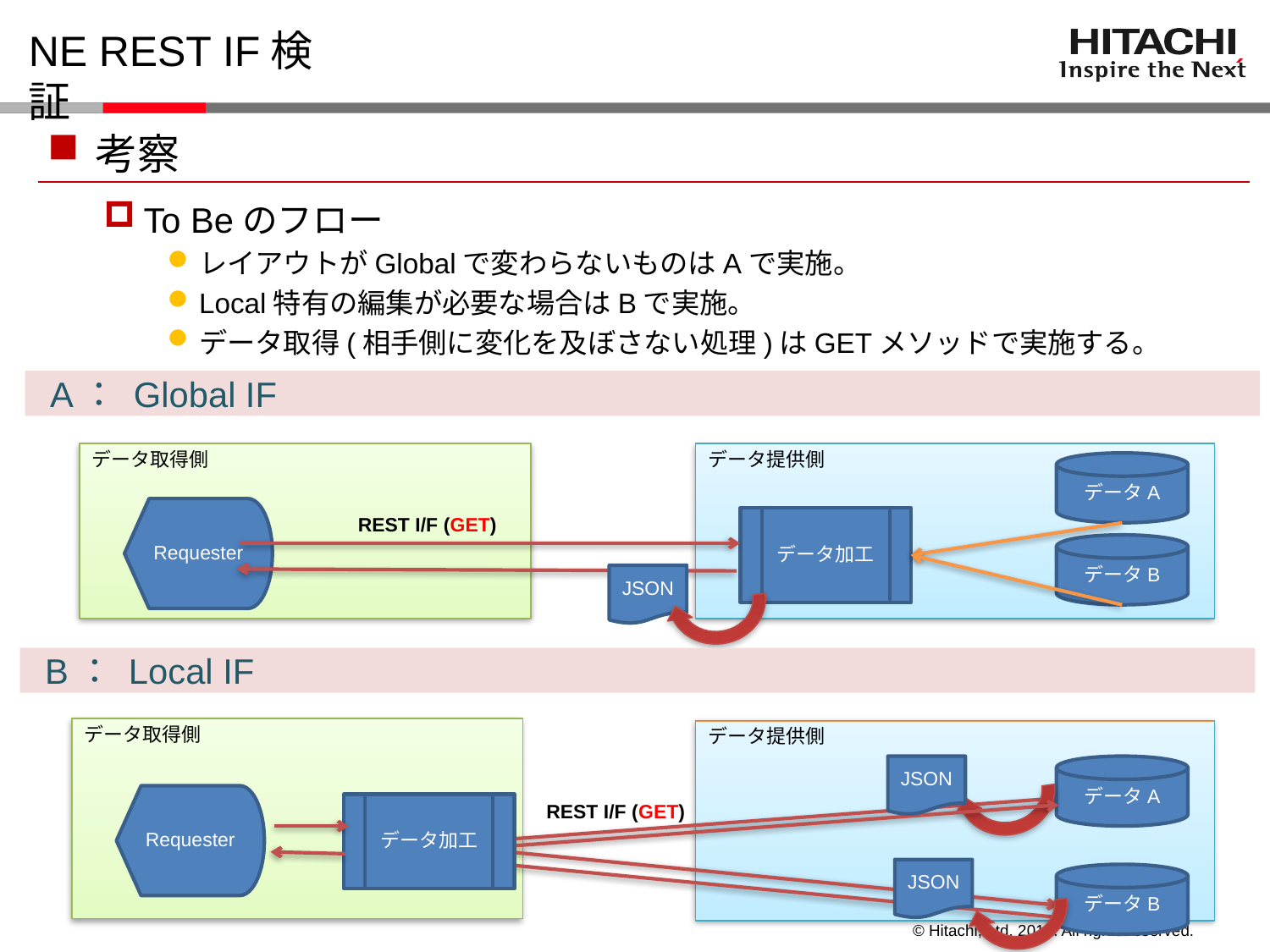

# NE REST IF検証
考察
To Beのフロー
レイアウトがGlobalで変わらないものはAで実施。
Local特有の編集が必要な場合はBで実施。
データ取得(相手側に変化を及ぼさない処理)はGETメソッドで実施する。

A： Global IF
データ取得側
データ提供側
データA
Requester
データ加工
REST I/F (GET)
データB

JSON
B： Local IF
データ取得側
データ提供側

JSON
データA
Requester
データ加工
REST I/F (GET)

JSON
データB